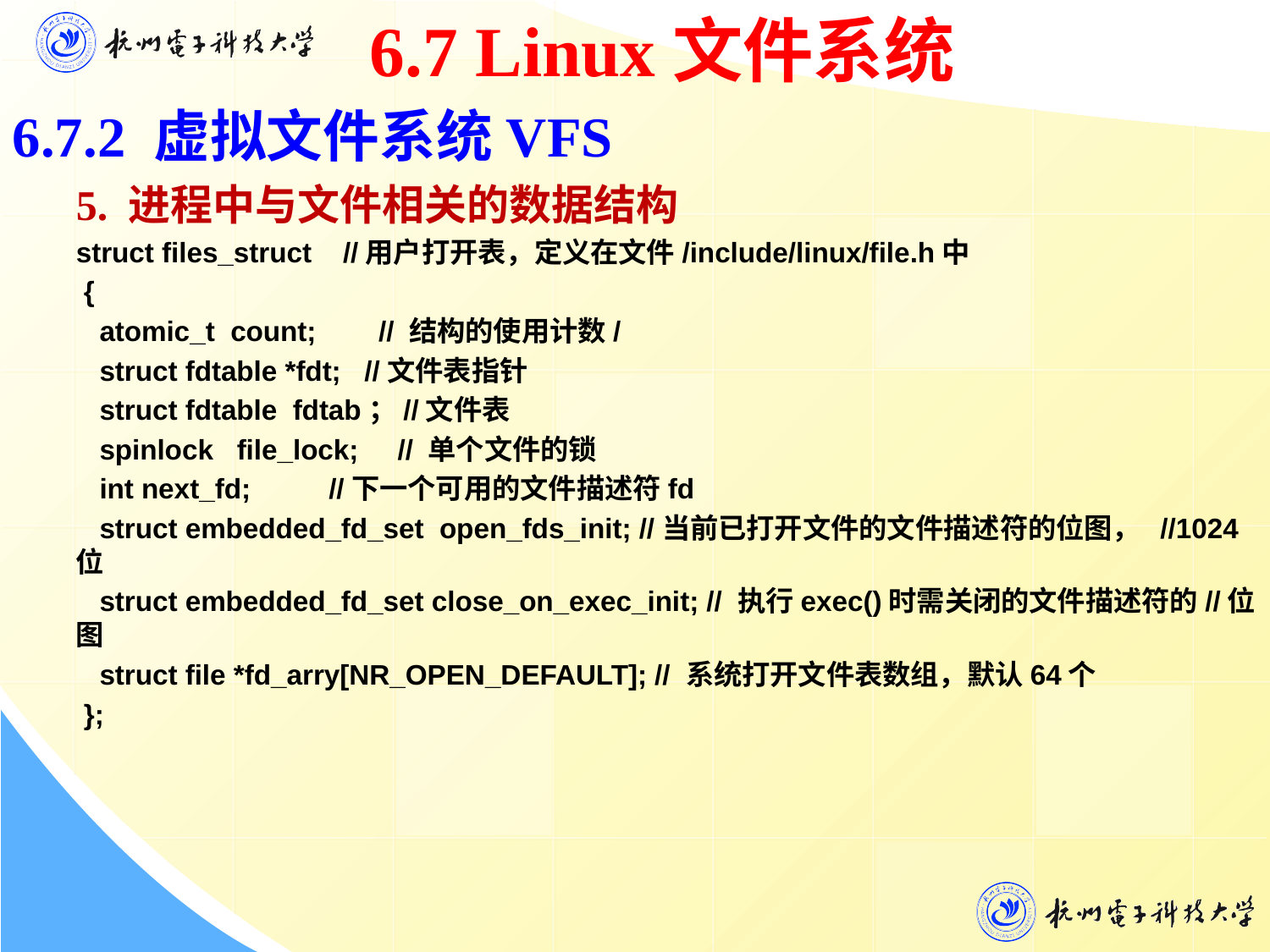

6.7 Linux文件系统
6.7.2 虚拟文件系统VFS
      5. 进程中与文件相关的数据结构
struct files_struct    //用户打开表，定义在文件/include/linux/file.h中
 {
   atomic_t  count;        // 结构的使用计数/
   struct fdtable *fdt;   //文件表指针
   struct fdtable  fdtab；//文件表
   spinlock   file_lock;     // 单个文件的锁
   int next_fd;          //下一个可用的文件描述符fd
   struct embedded_fd_set  open_fds_init; //当前已打开文件的文件描述符的位图，  //1024位
   struct embedded_fd_set close_on_exec_init; // 执行exec()时需关闭的文件描述符的//位图
   struct file *fd_arry[NR_OPEN_DEFAULT]; // 系统打开文件表数组，默认64个
 };